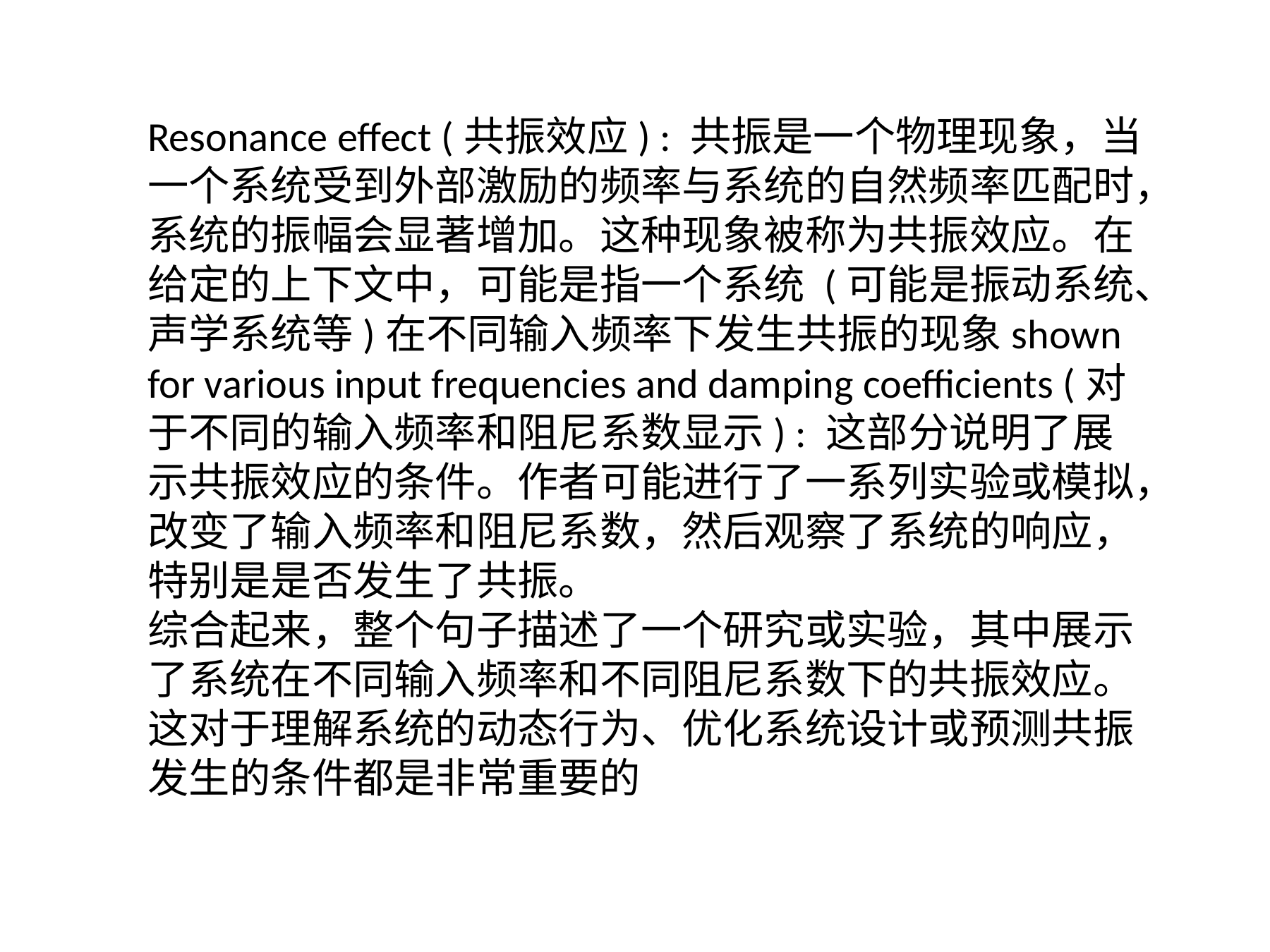

Resonance effect (共振效应) : 共振是一个物理现象，当一个系统受到外部激励的频率与系统的自然频率匹配时，系统的振幅会显著增加。这种现象被称为共振效应。在给定的上下文中，可能是指一个系统 (可能是振动系统、声学系统等)在不同输入频率下发生共振的现象shown for various input frequencies and damping coefficients (对于不同的输入频率和阻尼系数显示) : 这部分说明了展示共振效应的条件。作者可能进行了一系列实验或模拟，改变了输入频率和阻尼系数，然后观察了系统的响应，特别是是否发生了共振。
综合起来，整个句子描述了一个研究或实验，其中展示了系统在不同输入频率和不同阻尼系数下的共振效应。这对于理解系统的动态行为、优化系统设计或预测共振发生的条件都是非常重要的